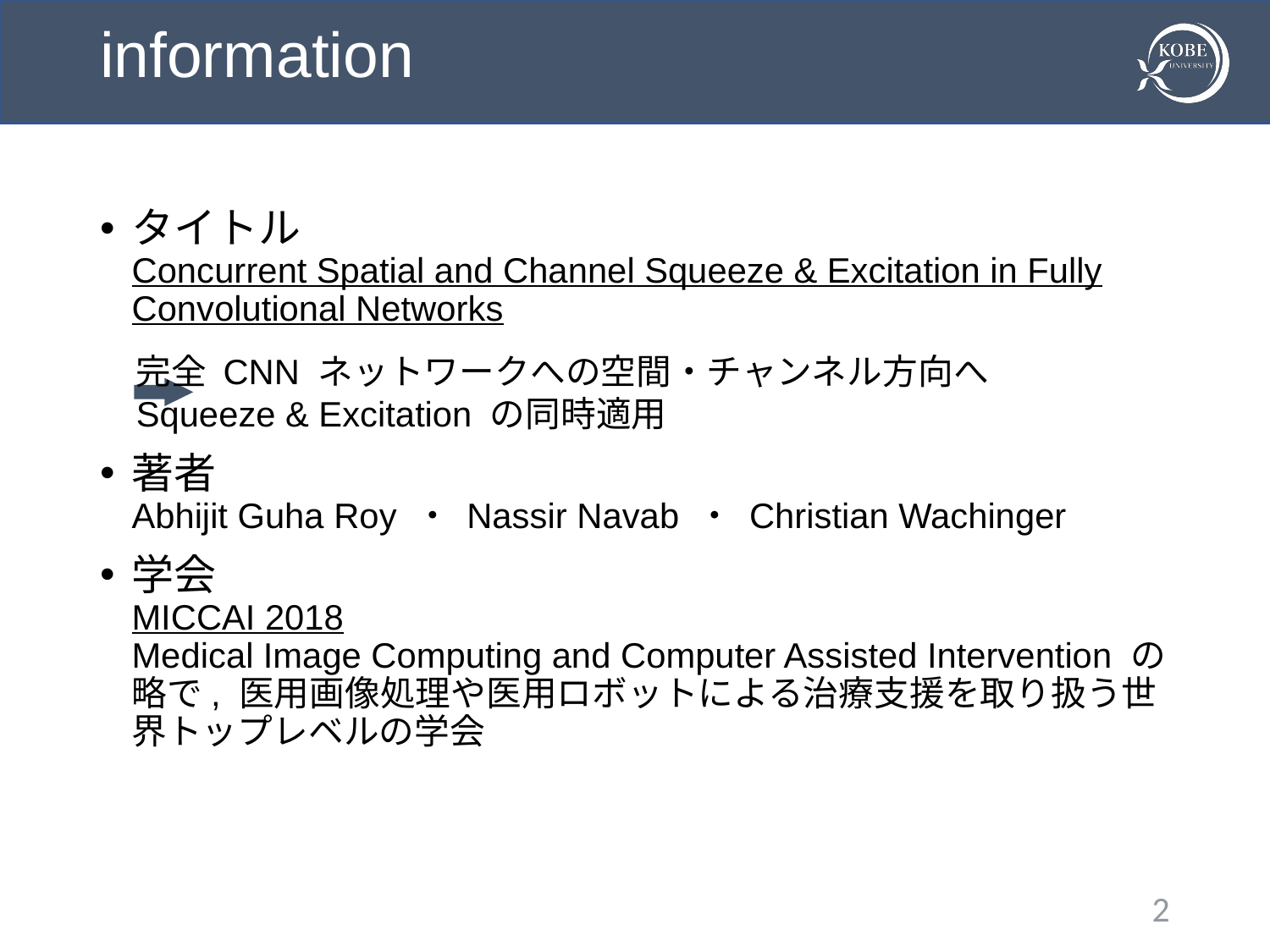

# information
タイトル
Concurrent Spatial and Channel Squeeze & Excitation in Fully Convolutional Networks

著者
Abhijit Guha Roy ・ Nassir Navab ・ Christian Wachinger
学会
MICCAI 2018
Medical Image Computing and Computer Assisted Intervention の略で, 医用画像処理や医用ロボットによる治療支援を取り扱う世界トップレベルの学会

完全 CNN ネットワークへの空間・チャンネル方向へ
Squeeze & Excitation の同時適用

2